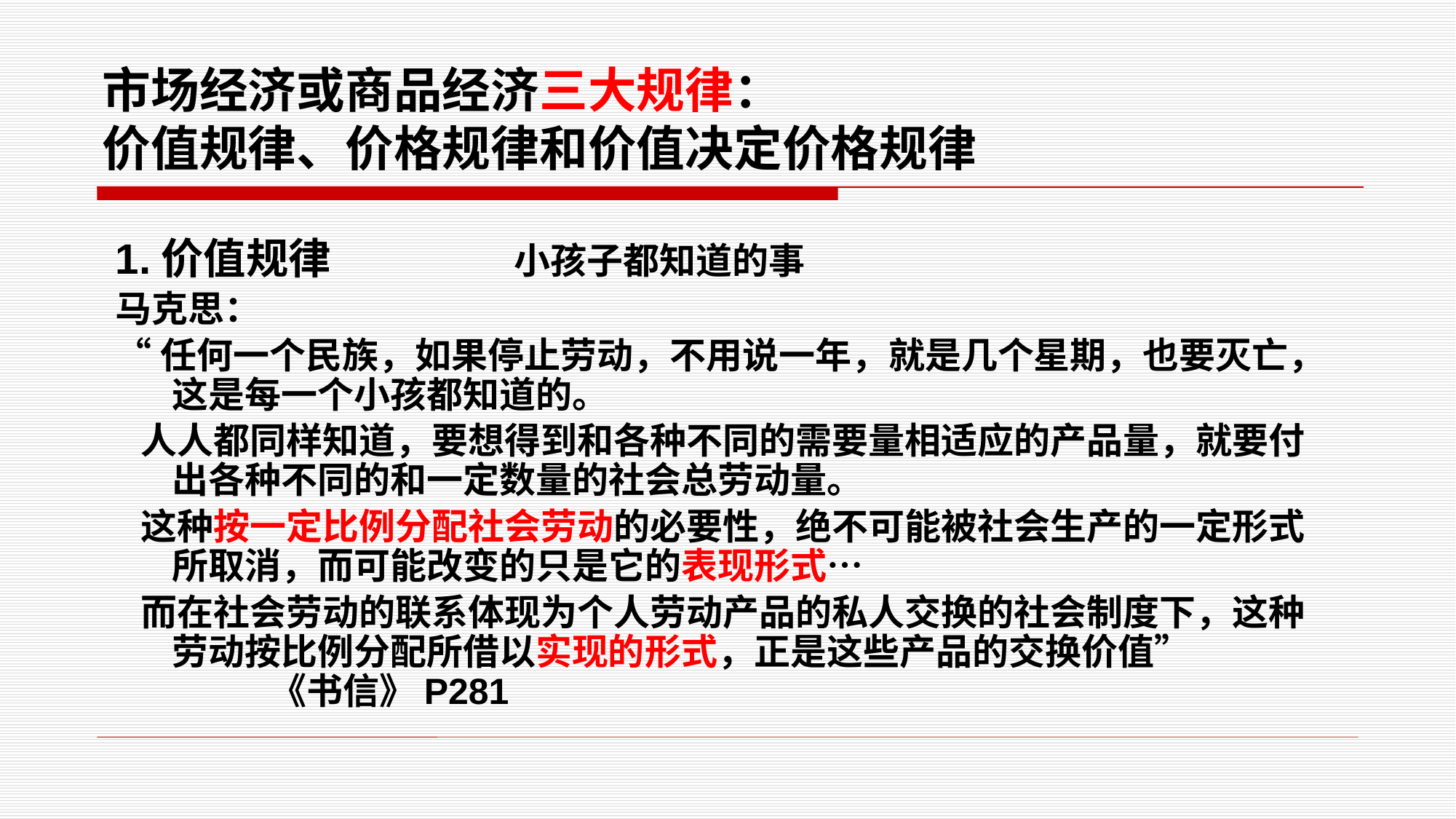

# 市场经济或商品经济三大规律： 价值规律、价格规律和价值决定价格规律
1.价值规律                   小孩子都知道的事
马克思：
“任何一个民族，如果停止劳动，不用说一年，就是几个星期，也要灭亡，这是每一个小孩都知道的。
  人人都同样知道，要想得到和各种不同的需要量相适应的产品量，就要付出各种不同的和一定数量的社会总劳动量。
  这种按一定比例分配社会劳动的必要性，绝不可能被社会生产的一定形式所取消，而可能改变的只是它的表现形式…
  而在社会劳动的联系体现为个人劳动产品的私人交换的社会制度下，这种劳动按比例分配所借以实现的形式，正是这些产品的交换价值”                             《书信》P281